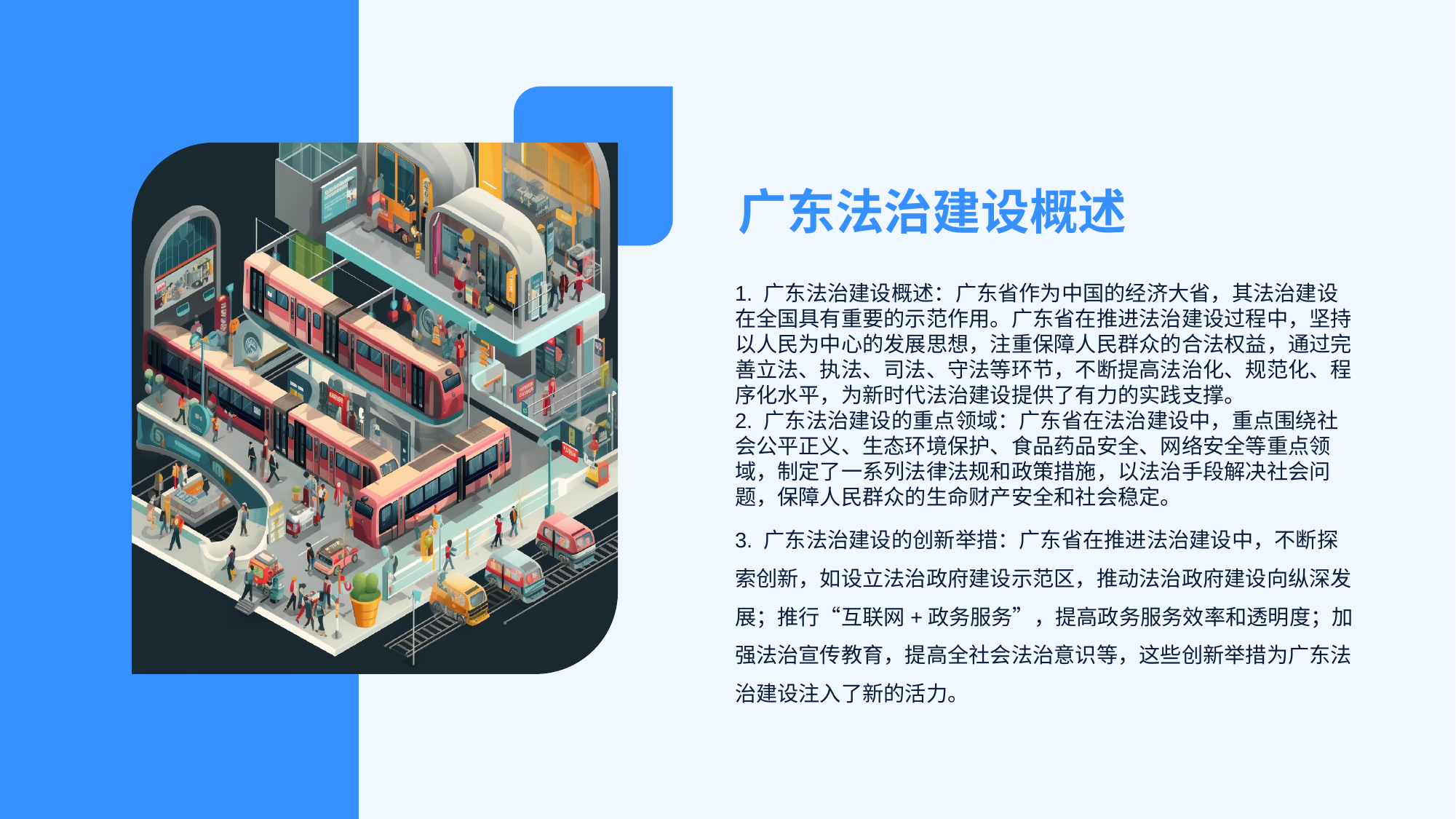

广东法治建设概述
1. 广东法治建设概述：广东省作为中国的经济大省，其法治建设在全国具有重要的示范作用。广东省在推进法治建设过程中，坚持以人民为中心的发展思想，注重保障人民群众的合法权益，通过完善立法、执法、司法、守法等环节，不断提高法治化、规范化、程序化水平，为新时代法治建设提供了有力的实践支撑。
2. 广东法治建设的重点领域：广东省在法治建设中，重点围绕社会公平正义、生态环境保护、食品药品安全、网络安全等重点领域，制定了一系列法律法规和政策措施，以法治手段解决社会问题，保障人民群众的生命财产安全和社会稳定。
3. 广东法治建设的创新举措：广东省在推进法治建设中，不断探索创新，如设立法治政府建设示范区，推动法治政府建设向纵深发展；推行“互联网+政务服务”，提高政务服务效率和透明度；加强法治宣传教育，提高全社会法治意识等，这些创新举措为广东法治建设注入了新的活力。